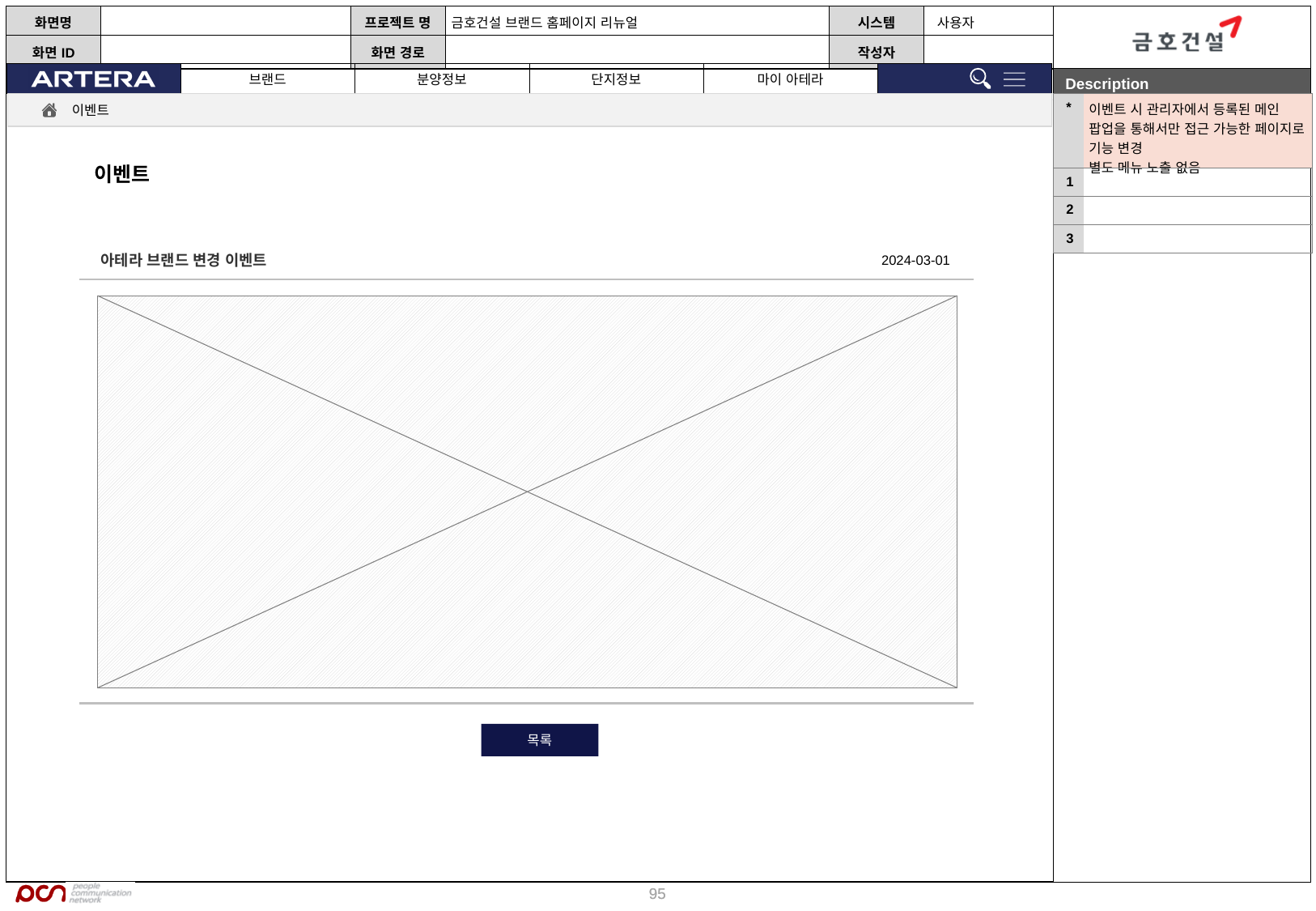

| \* | 이벤트 시 관리자에서 등록된 메인 팝업을 통해서만 접근 가능한 페이지로 기능 변경 별도 메뉴 노출 없음 |
| --- | --- |
| 1 |  |
| 2 |  |
| 3 |  |
이벤트

이벤트
아테라 브랜드 변경 이벤트
2024-03-01

목록